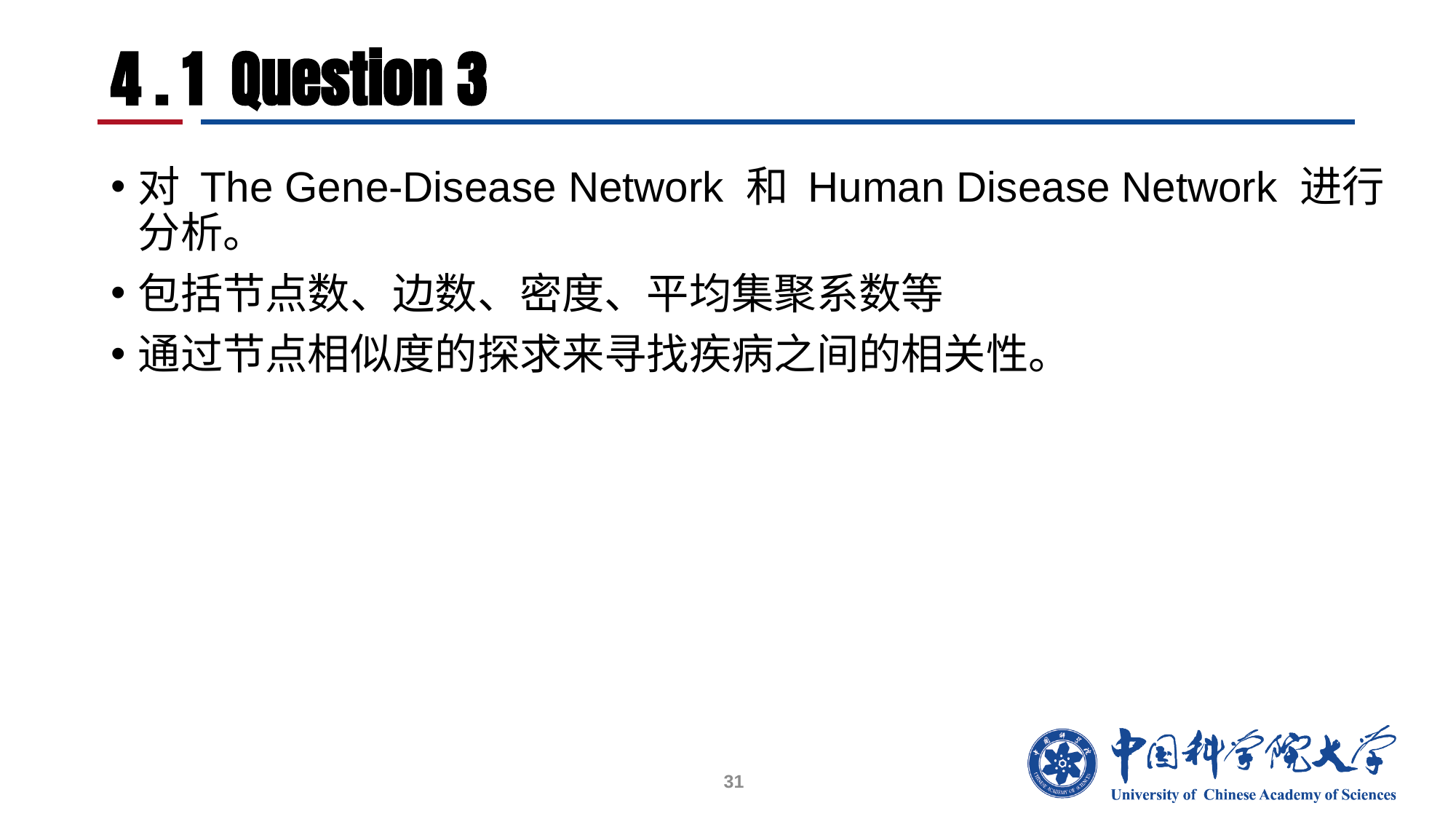

# 4 . 1  Question 3
对 The Gene-Disease Network 和 Human Disease Network 进行分析。
包括节点数、边数、密度、平均集聚系数等
通过节点相似度的探求来寻找疾病之间的相关性。

31